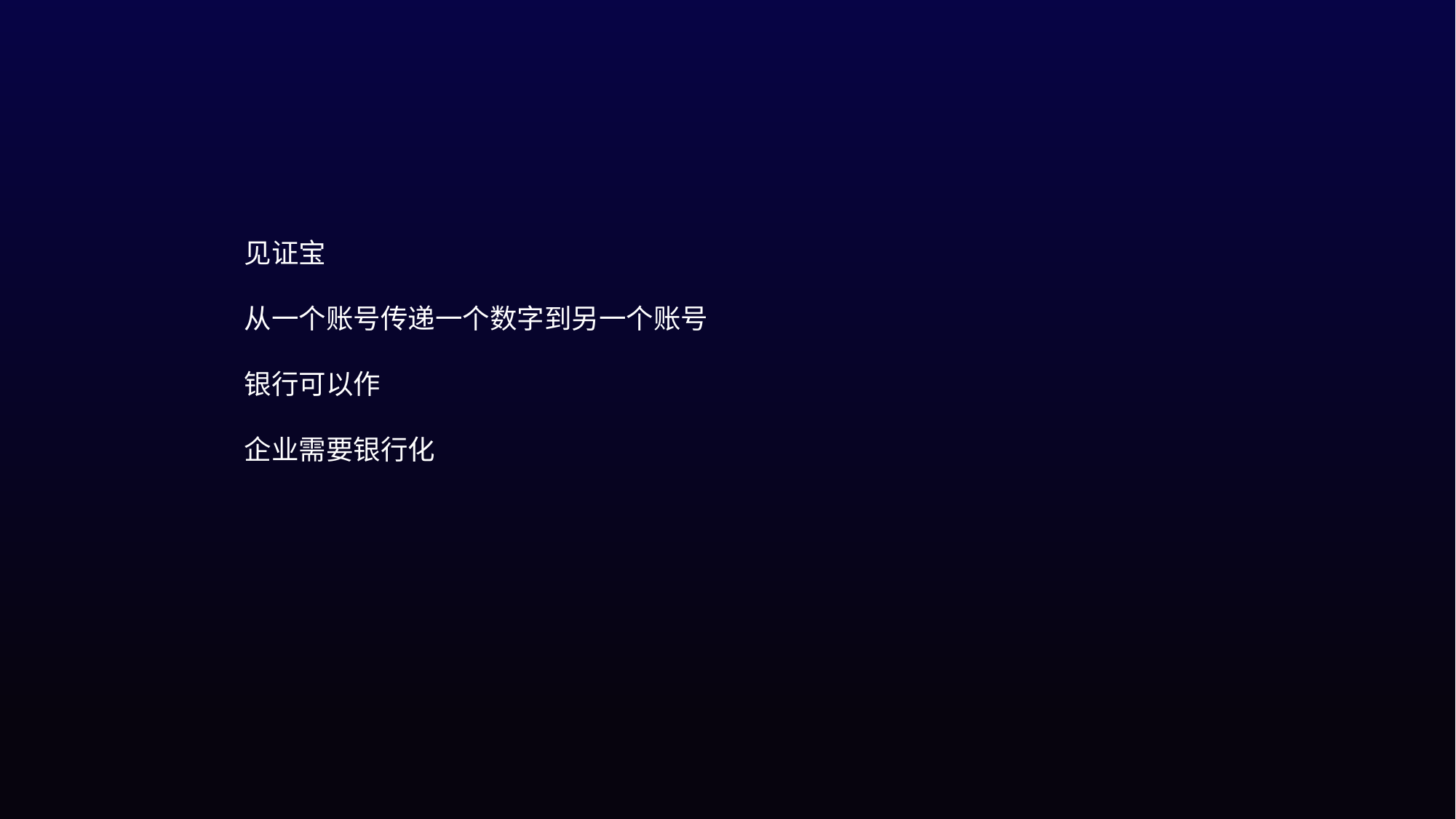

见证宝

从一个账号传递一个数字到另一个账号

银行可以作

企业需要银行化